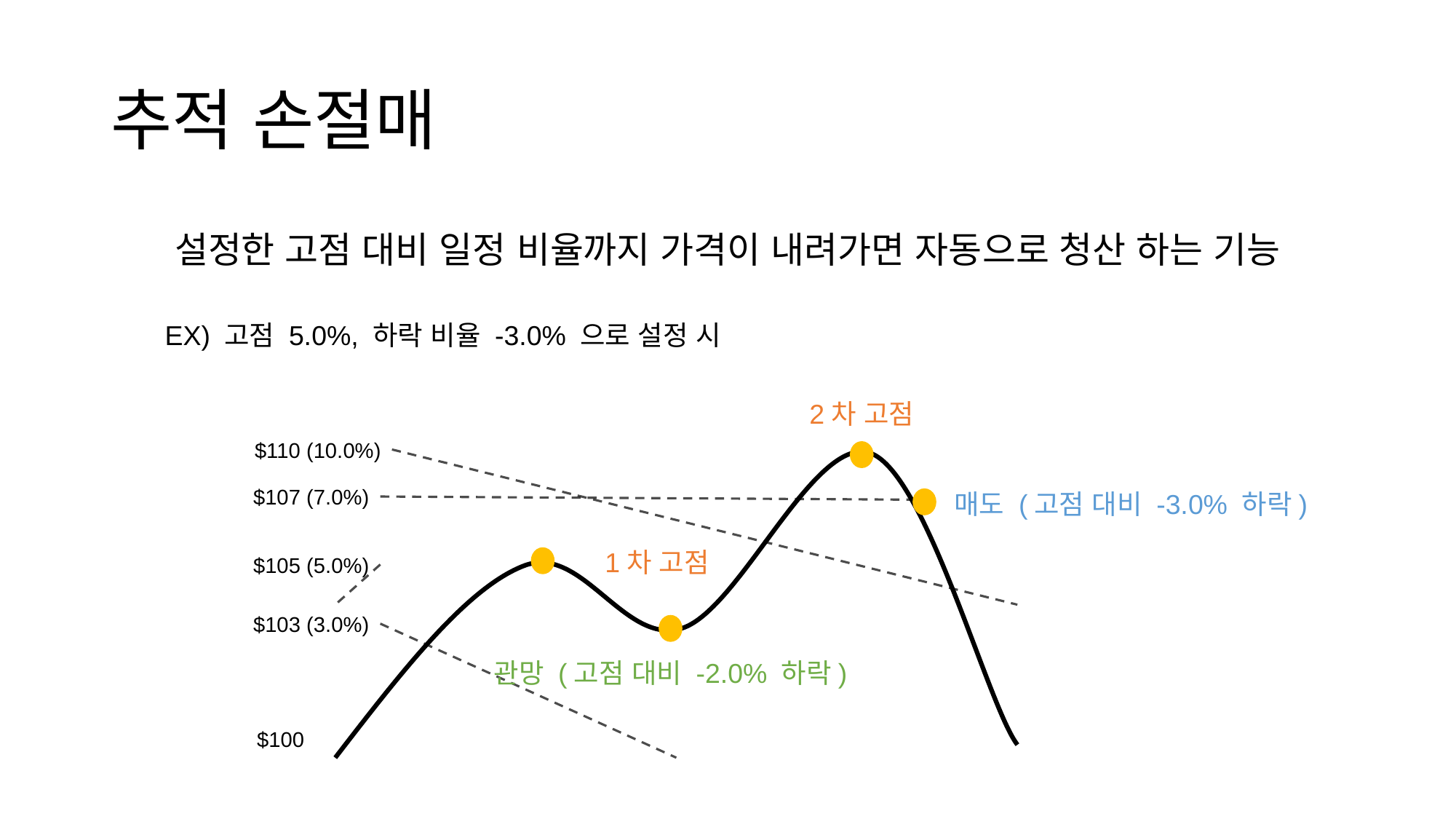

# 추적 손절매
설정한 고점 대비 일정 비율까지 가격이 내려가면 자동으로 청산 하는 기능
EX) 고점 5.0%, 하락 비율 -3.0% 으로 설정 시
2차 고점
$110 (10.0%)

$107 (7.0%)
매도 (고점 대비 -3.0% 하락)

1차 고점
$105 (5.0%)

$103 (3.0%)

관망 (고점 대비 -2.0% 하락)
$100